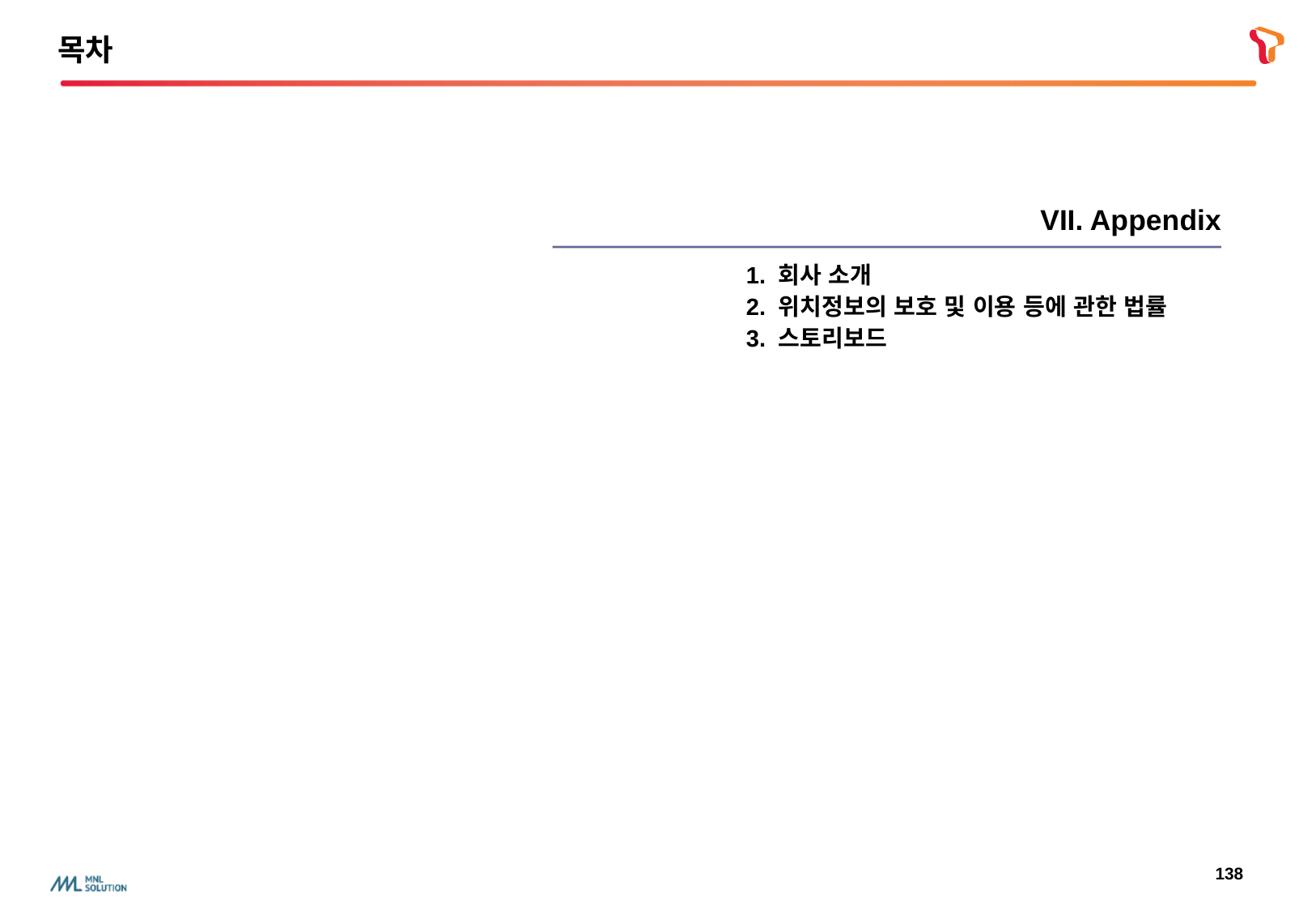

목차
VII. Appendix

| 1. 회사 소개 2. 위치정보의 보호 및 이용 등에 관한 법률 3. 스토리보드 |
| --- |